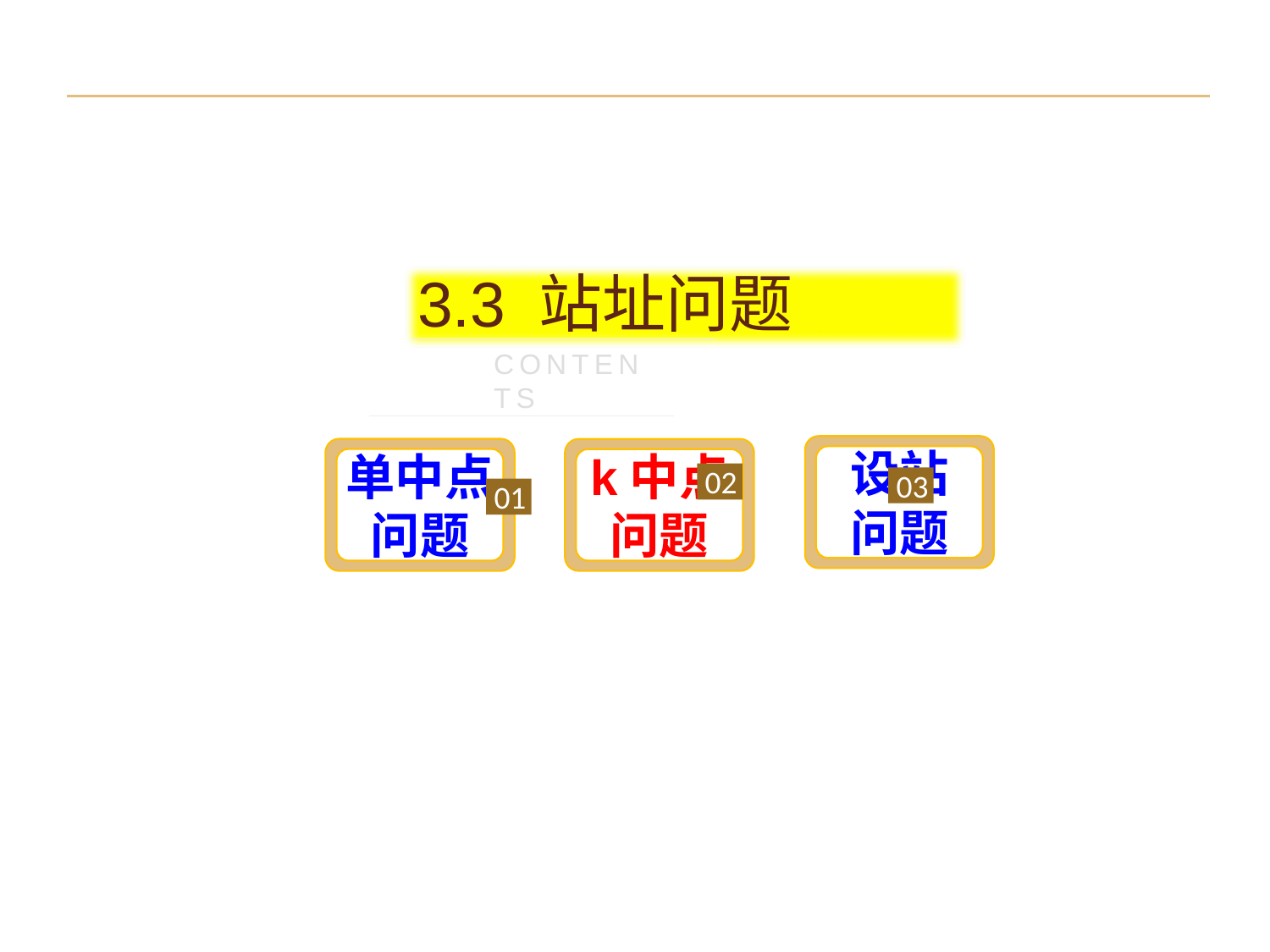

3.3 站址问题
CONTENTS
设站
问题
单中点问题
k中点问题
02
03
01